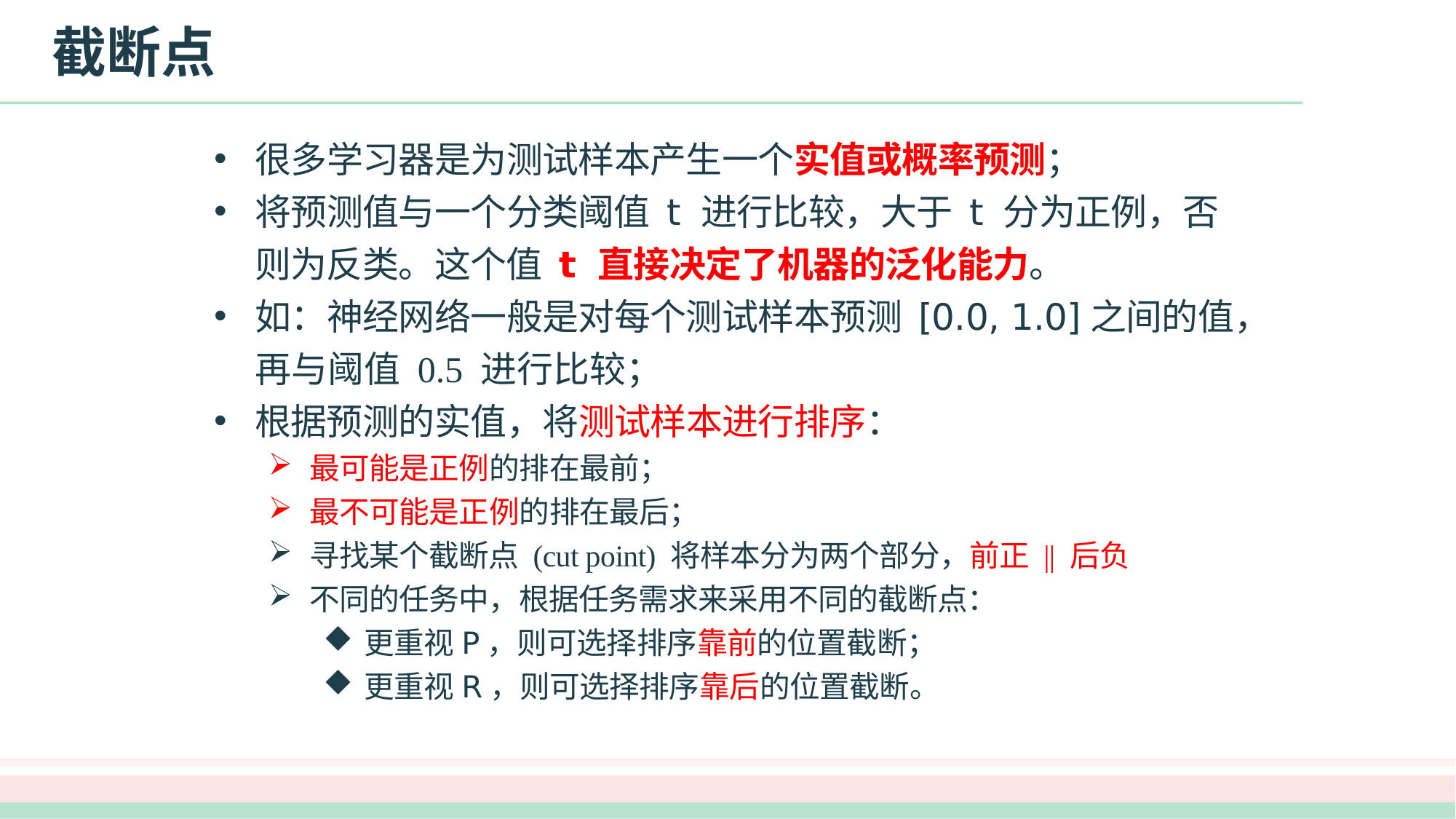

# 截断点
很多学习器是为测试样本产生一个实值或概率预测；
将预测值与一个分类阈值 t 进行比较，大于 t 分为正例，否则为反类。这个值 t 直接决定了机器的泛化能力。
如：神经网络一般是对每个测试样本预测 [0.0, 1.0]之间的值，再与阈值 0.5 进行比较；
根据预测的实值，将测试样本进行排序：
最可能是正例的排在最前；
最不可能是正例的排在最后；
寻找某个截断点 (cut point) 将样本分为两个部分，前正 || 后负
不同的任务中，根据任务需求来采用不同的截断点：
更重视P，则可选择排序靠前的位置截断；
更重视R，则可选择排序靠后的位置截断。